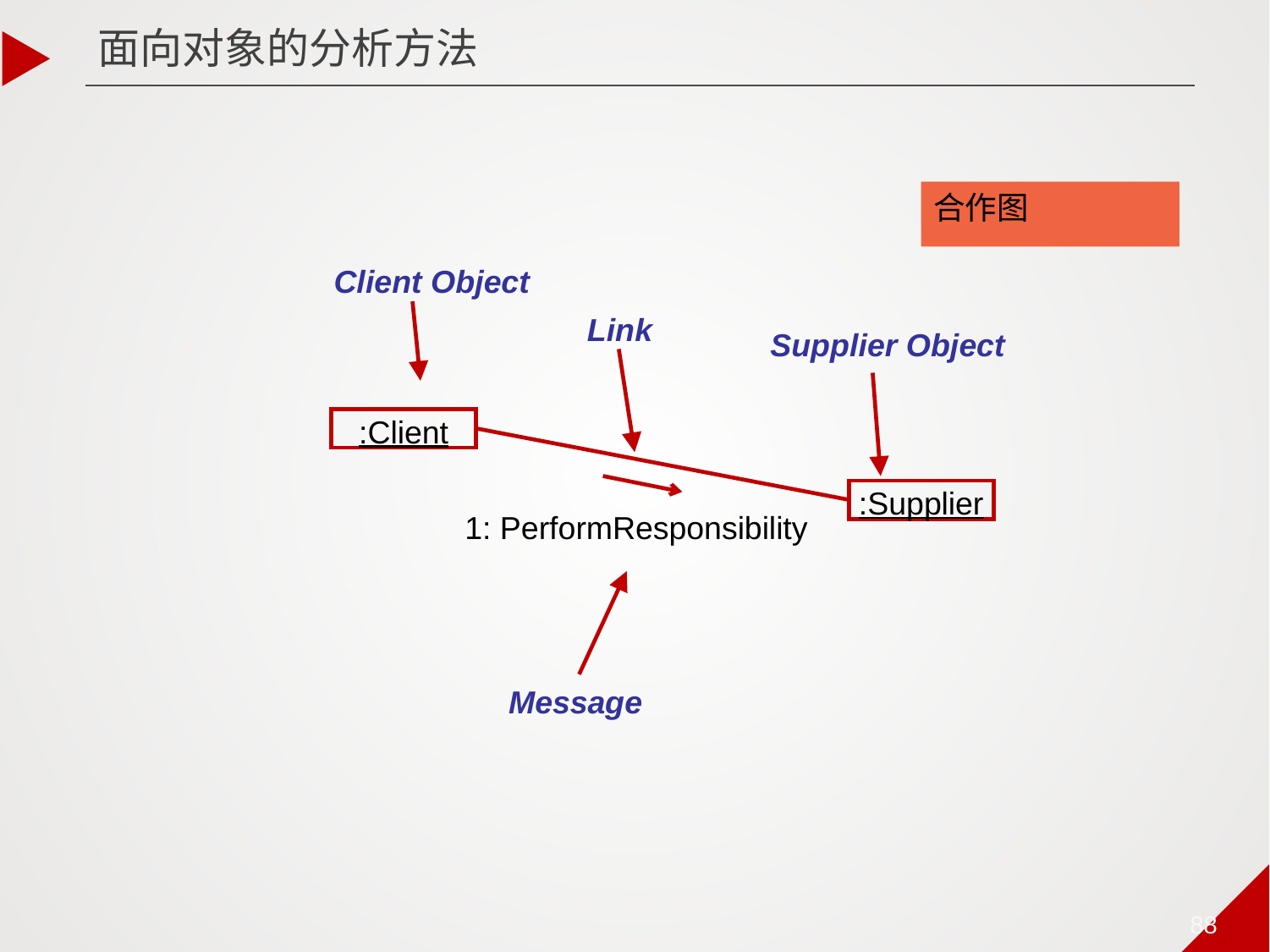

面向对象的分析方法

合作图
Client Object

Link
Supplier Object

:Client

:Supplier
1: PerformResponsibility

Message